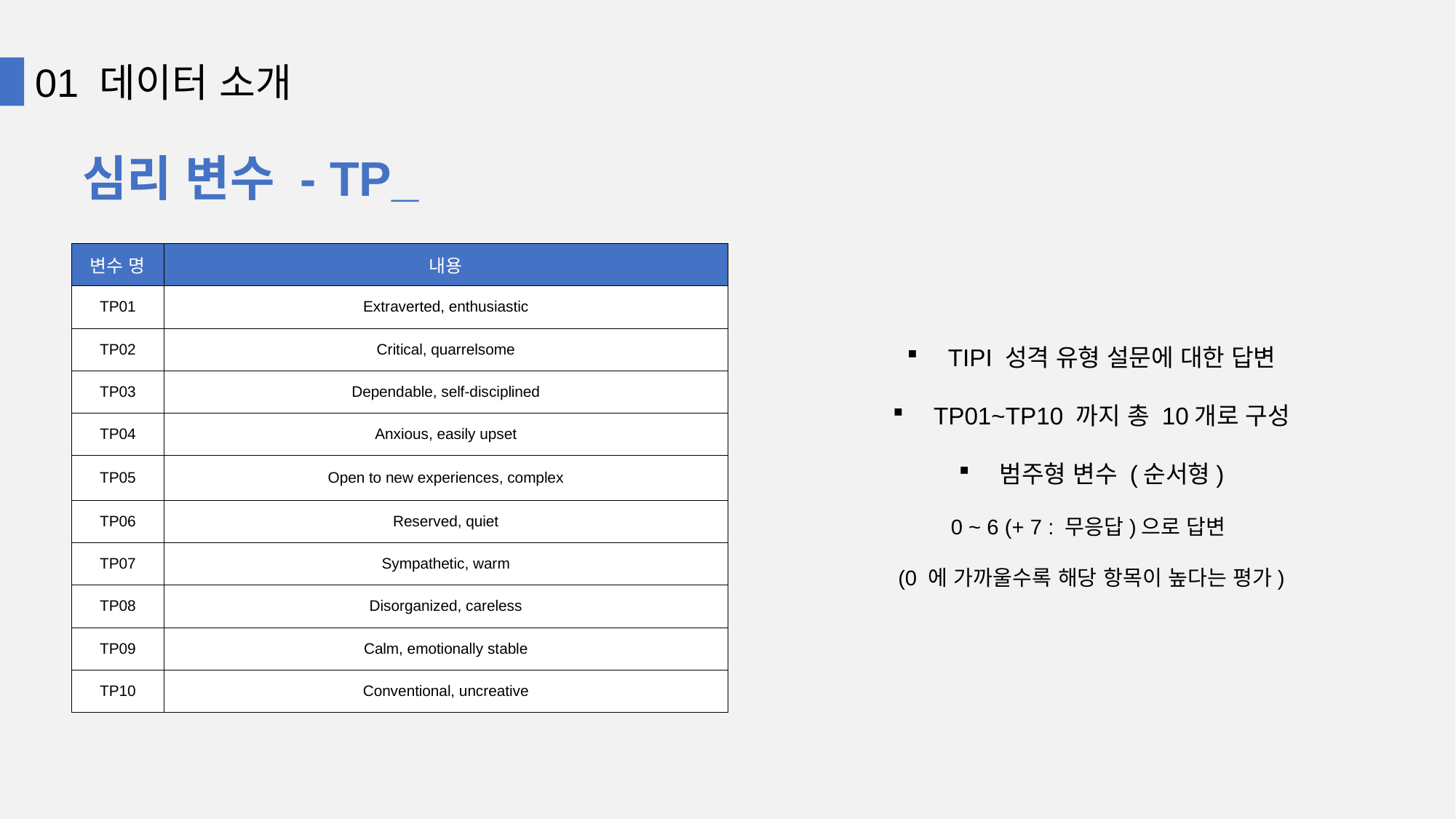

01 데이터 소개

심리 변수 - TP_
| 변수 명 | 내용 |
| --- | --- |
| TP01 | Extraverted, enthusiastic |
| TP02 | Critical, quarrelsome |
| TP03 | Dependable, self-disciplined |
| TP04 | Anxious, easily upset |
| TP05 | Open to new experiences, complex |
| TP06 | Reserved, quiet |
| TP07 | Sympathetic, warm |
| TP08 | Disorganized, careless |
| TP09 | Calm, emotionally stable |
| TP10 | Conventional, uncreative |
TIPI 성격 유형 설문에 대한 답변
TP01~TP10 까지 총 10개로 구성
범주형 변수 (순서형)
0 ~ 6 (+ 7 : 무응답)으로 답변
(0 에 가까울수록 해당 항목이 높다는 평가)